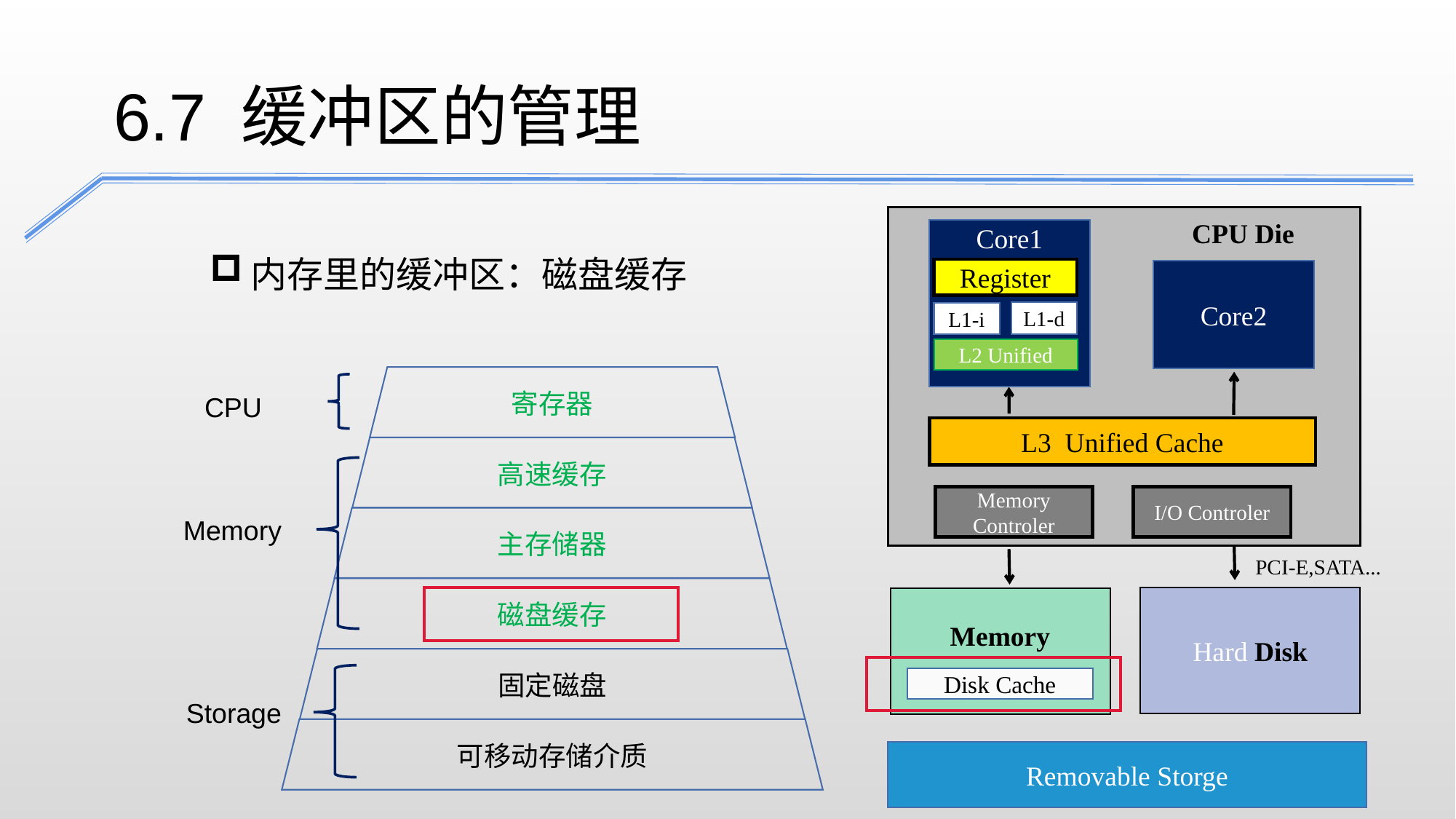

6.7 缓冲区的管理

CPU Die
Core1

内存里的缓冲区：磁盘缓存

Register
Core2
L1-d
L1-i
L2 Unified
寄存器

CPU
L3  Unified Cache
高速缓存

Memory Controler
I/O Controler
主存储器
Memory
PCI-E,SATA...
磁盘缓存

Hard Disk
Memory

固定磁盘

Disk Cache
Storage
可移动存储介质
Removable Storge